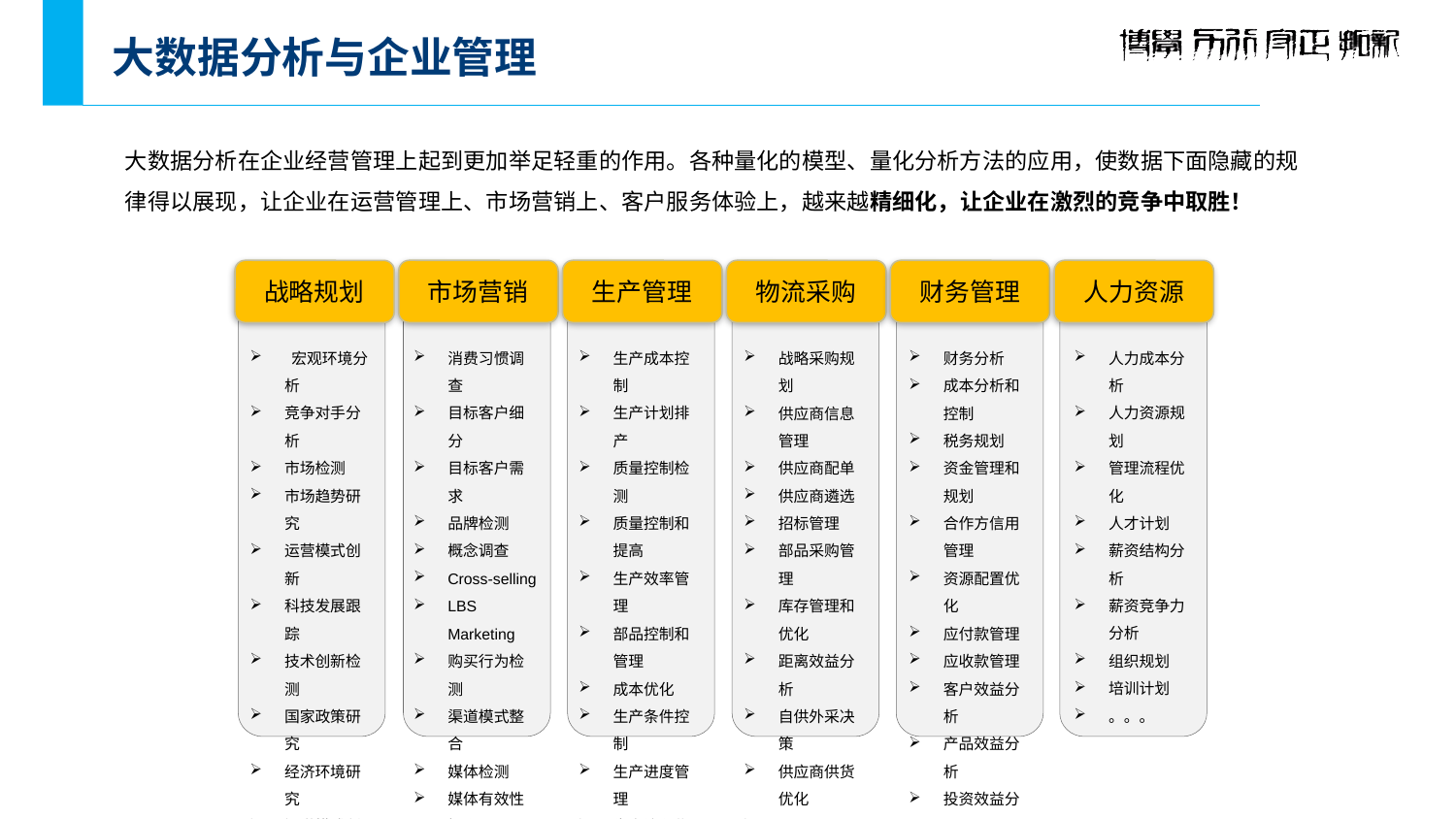

# 大数据分析与企业管理

大数据分析在企业经营管理上起到更加举足轻重的作用。各种量化的模型、量化分析方法的应用，使数据下面隐藏的规律得以展现，让企业在运营管理上、市场营销上、客户服务体验上，越来越精细化，让企业在激烈的竞争中取胜！
战略规划
市场营销
生产管理
物流采购
财务管理
人力资源

人力成本分析
人力资源规划
管理流程优化
人才计划
薪资结构分析
薪资竞争力分析
组织规划
培训计划
。。。
 宏观环境分析
竞争对手分析
市场检测
市场趋势研究
运营模式创新
科技发展跟踪
技术创新检测
国家政策研究
经济环境研究
渠道模式创新
投资项目分析
M&A分析
决策模拟
。。。
消费习惯调查
目标客户细分
目标客户需求
品牌检测
概念调查
Cross-selling
LBS Marketing
购买行为检测
渠道模式整合
媒体检测
媒体有效性提升
公共事件管理
危机公关
。。。
生产成本控制
生产计划排产
质量控制检测
质量控制和提高
生产效率管理
部品控制和管理
成本优化
生产条件控制
生产进度管理
生产流程优化
。。。
战略采购规划
供应商信息管理
供应商配单
供应商遴选
招标管理
部品采购管理
库存管理和优化
距离效益分析
自供外采决策
供应商供货优化
订单管理
供应商信用管理
。。。
财务分析
成本分析和控制
税务规划
资金管理和规划
合作方信用管理
资源配置优化
应付款管理
应收款管理
客户效益分析
产品效益分析
投资效益分析
。。。